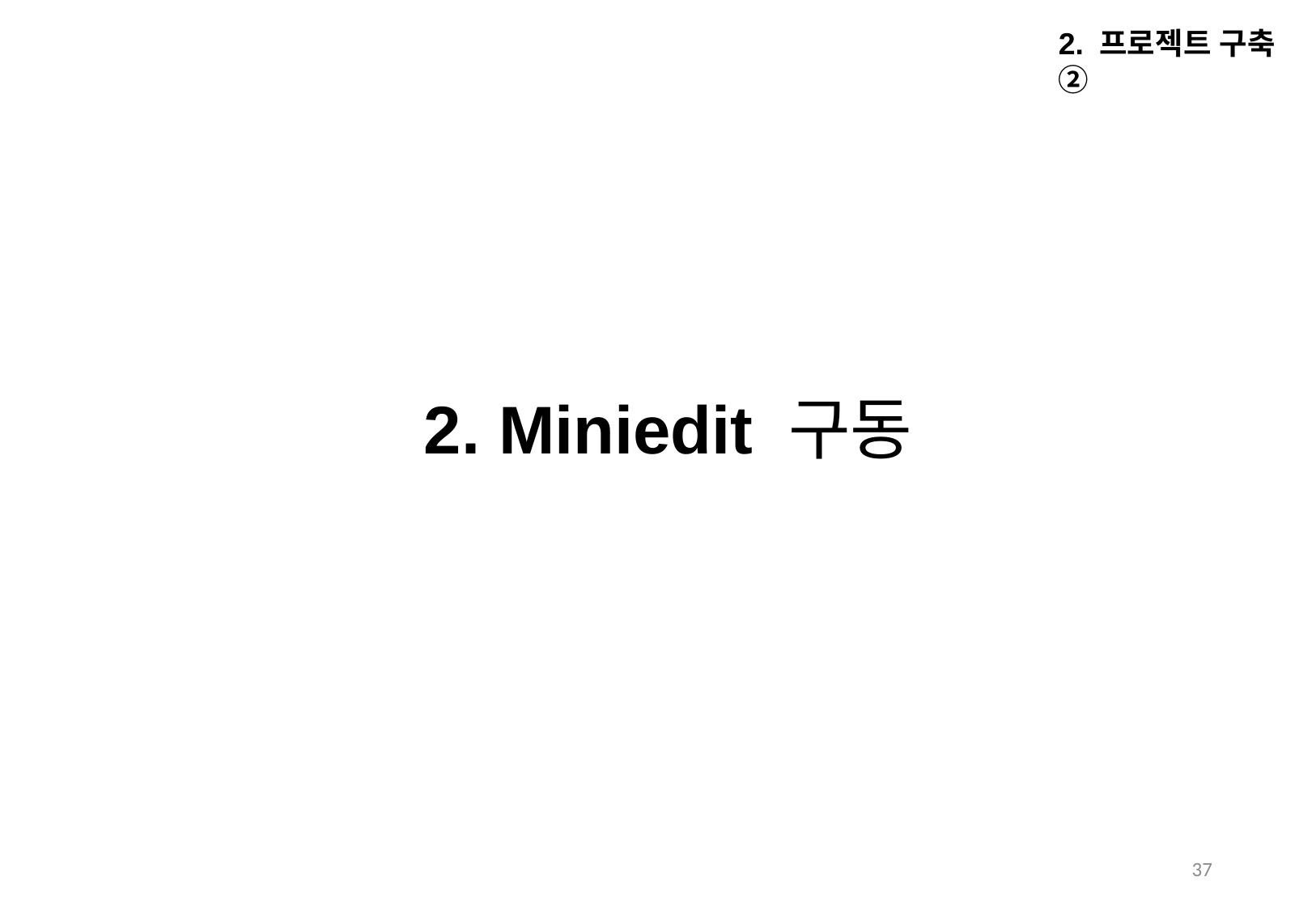

2. 프로젝트 구축 ②
2. Miniedit 구동
37